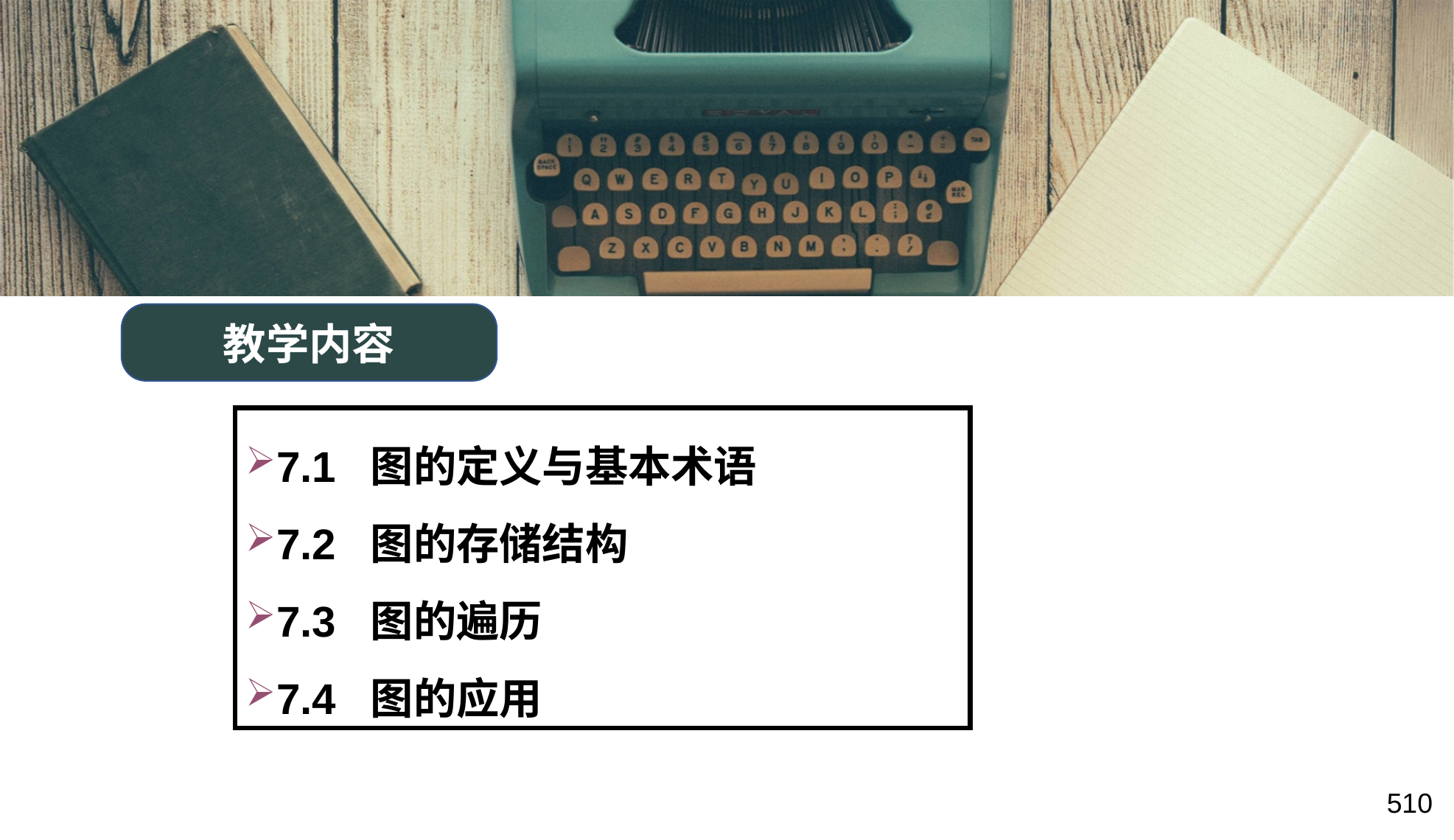

教学内容
7.1  图的定义与基本术语
7.2  图的存储结构
7.3  图的遍历
7.4  图的应用
510